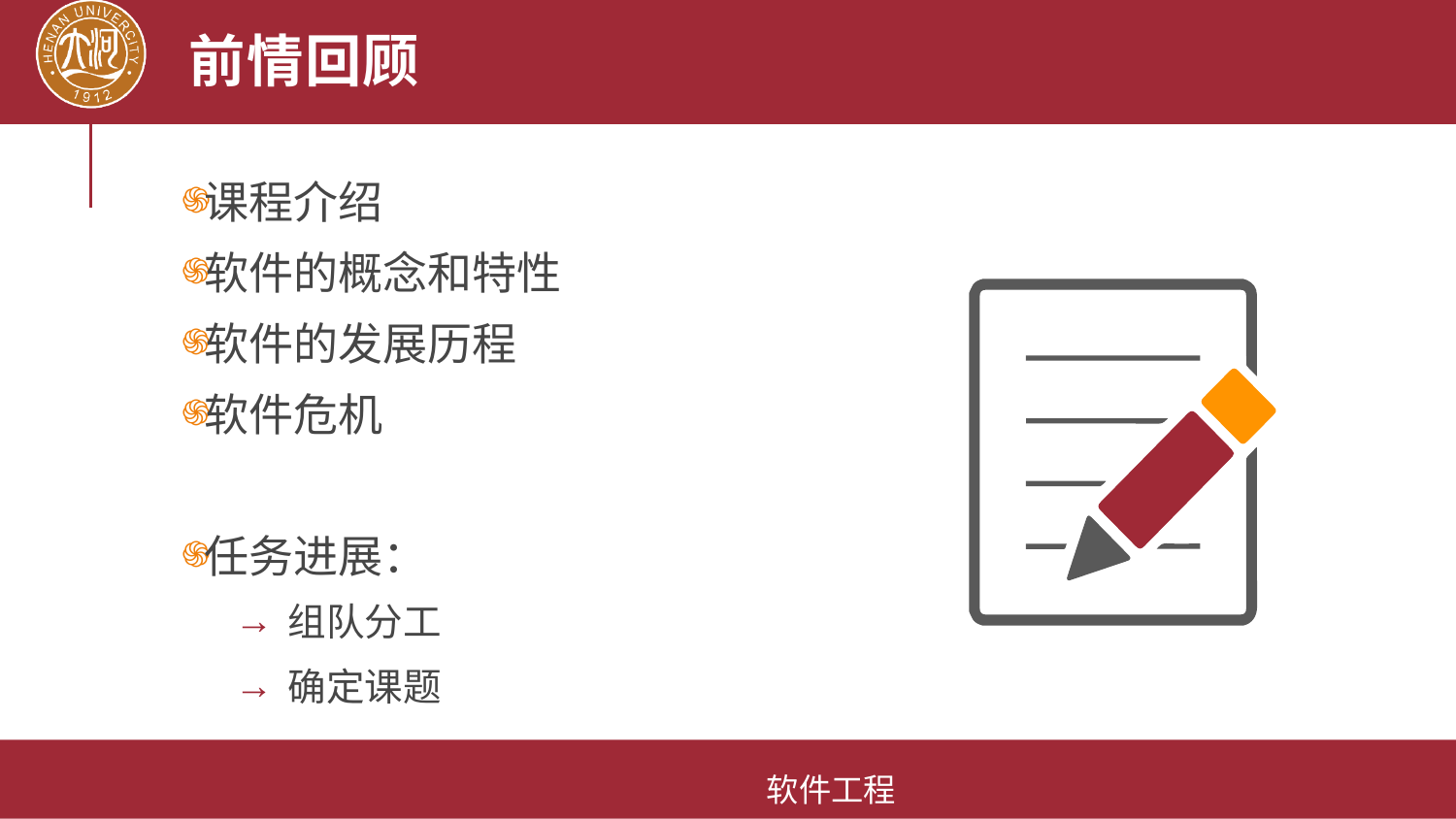

# 前情回顾
课程介绍
软件的概念和特性
软件的发展历程
软件危机

任务进展：
组队分工
确定课题

软件工程
2